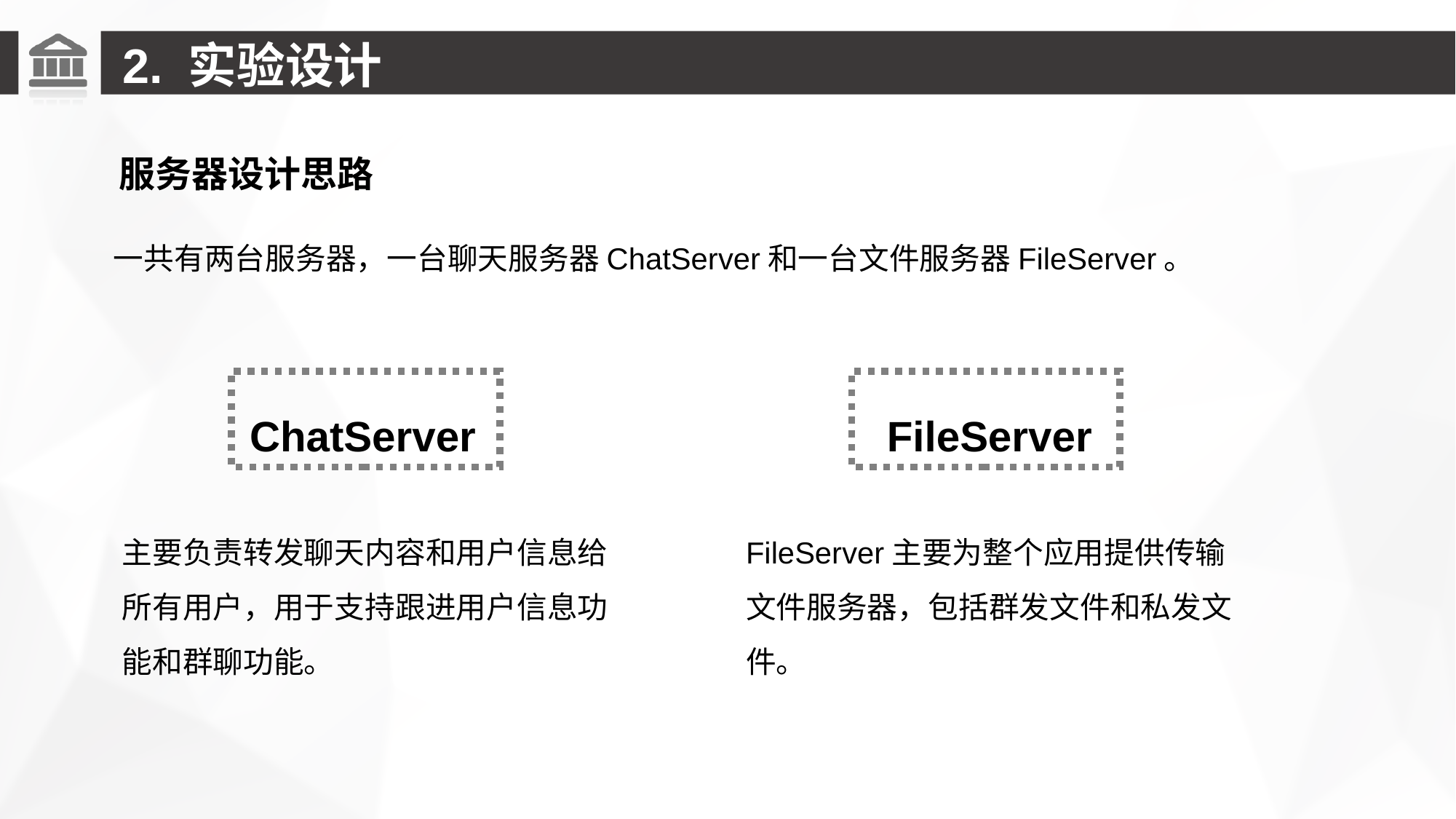

2. 实验设计
服务器设计思路
一共有两台服务器，一台聊天服务器ChatServer和一台文件服务器FileServer。
FileServer

ChatServer

主要负责转发聊天内容和用户信息给所有用户，用于支持跟进用户信息功能和群聊功能。
FileServer主要为整个应用提供传输文件服务器，包括群发文件和私发文件。